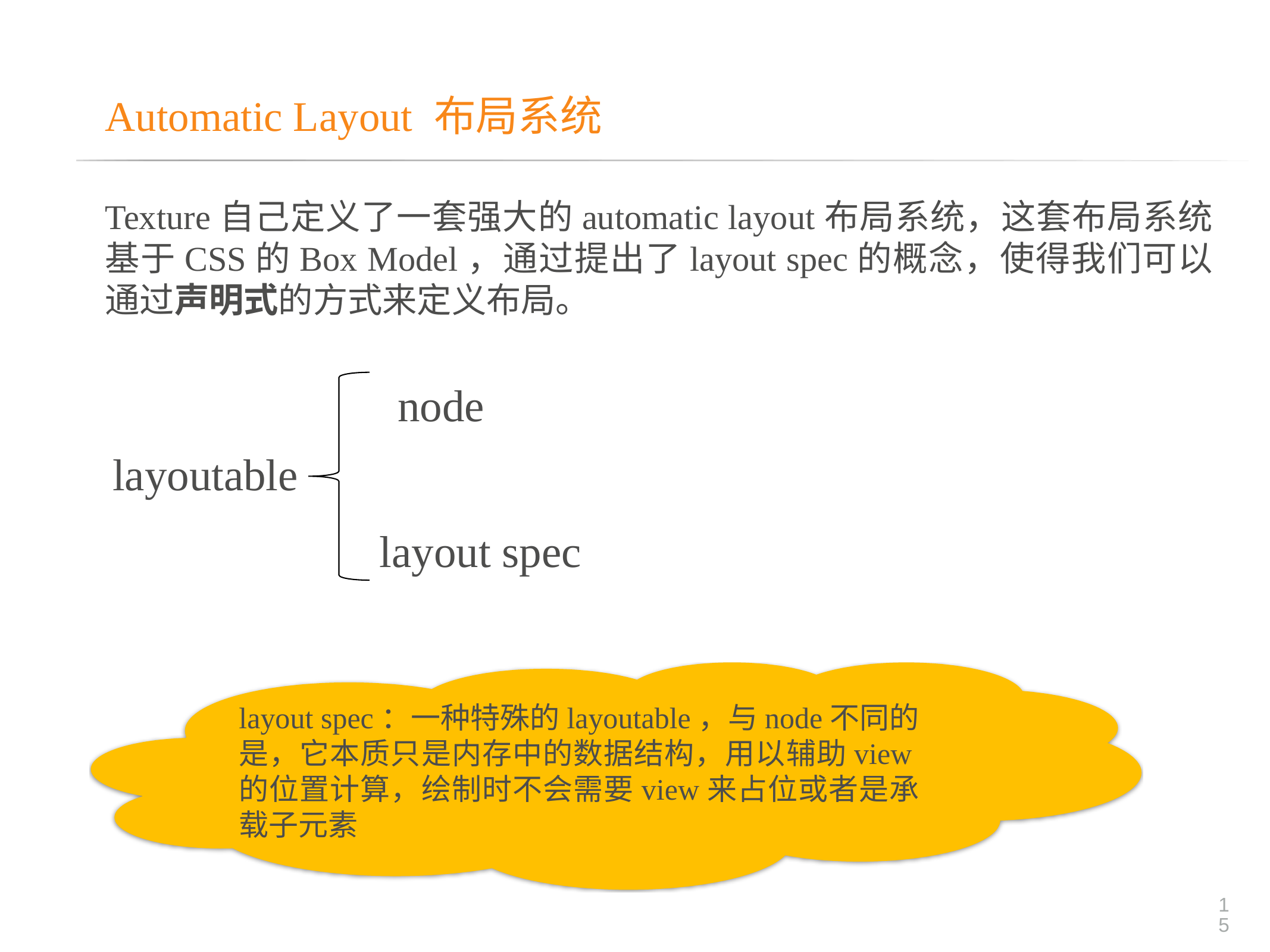

# Automatic Layout 布局系统
Texture自己定义了一套强大的automatic layout布局系统，这套布局系统基于CSS的Box Model，通过提出了layout spec的概念，使得我们可以通过声明式的方式来定义布局。

node
layoutable
layout spec
layout spec：一种特殊的layoutable，与node不同的是，它本质只是内存中的数据结构，用以辅助view的位置计算，绘制时不会需要view来占位或者是承载子元素
15